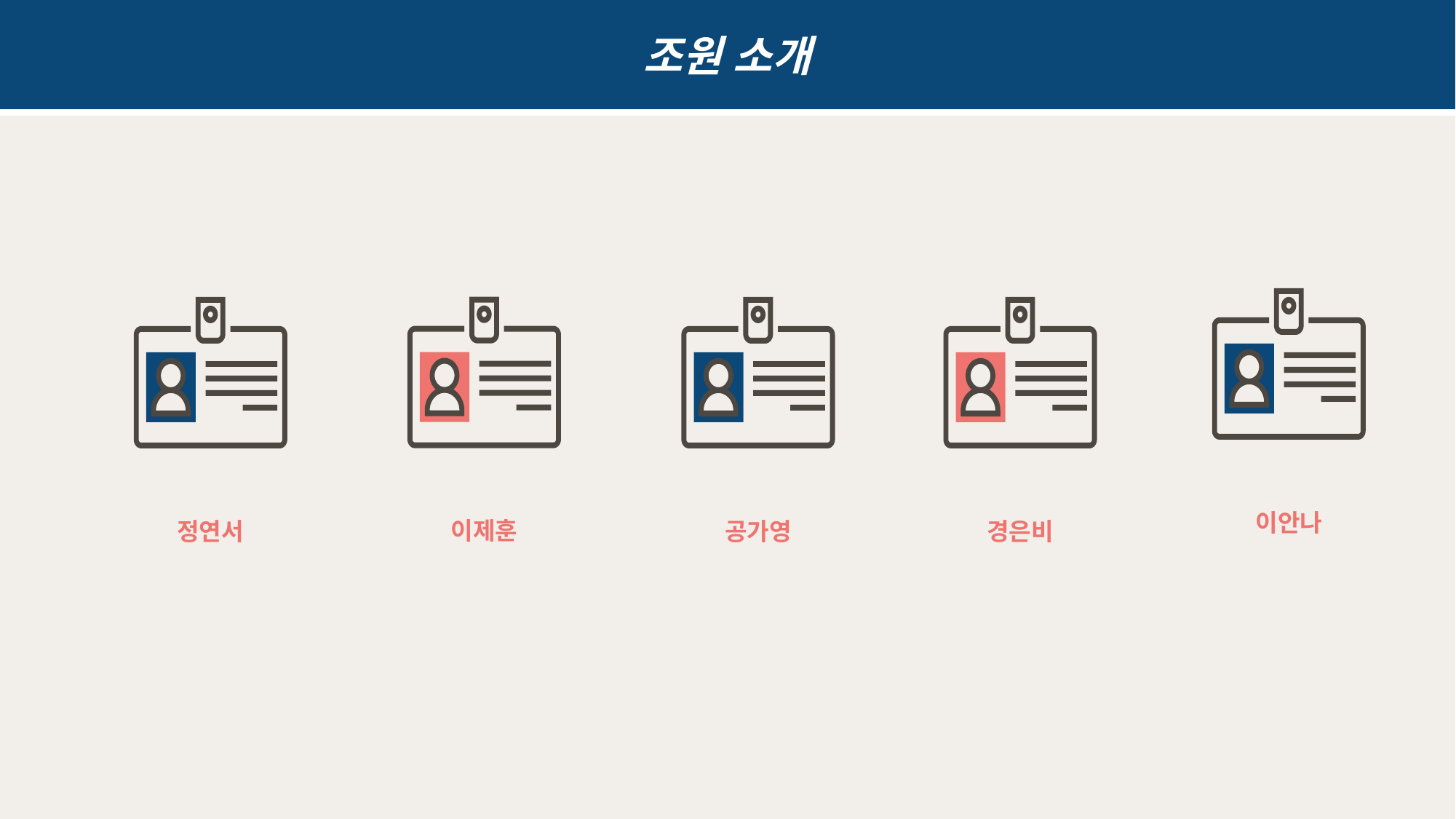

조원 소개

이안나
이제훈
정연서
공가영
경은비